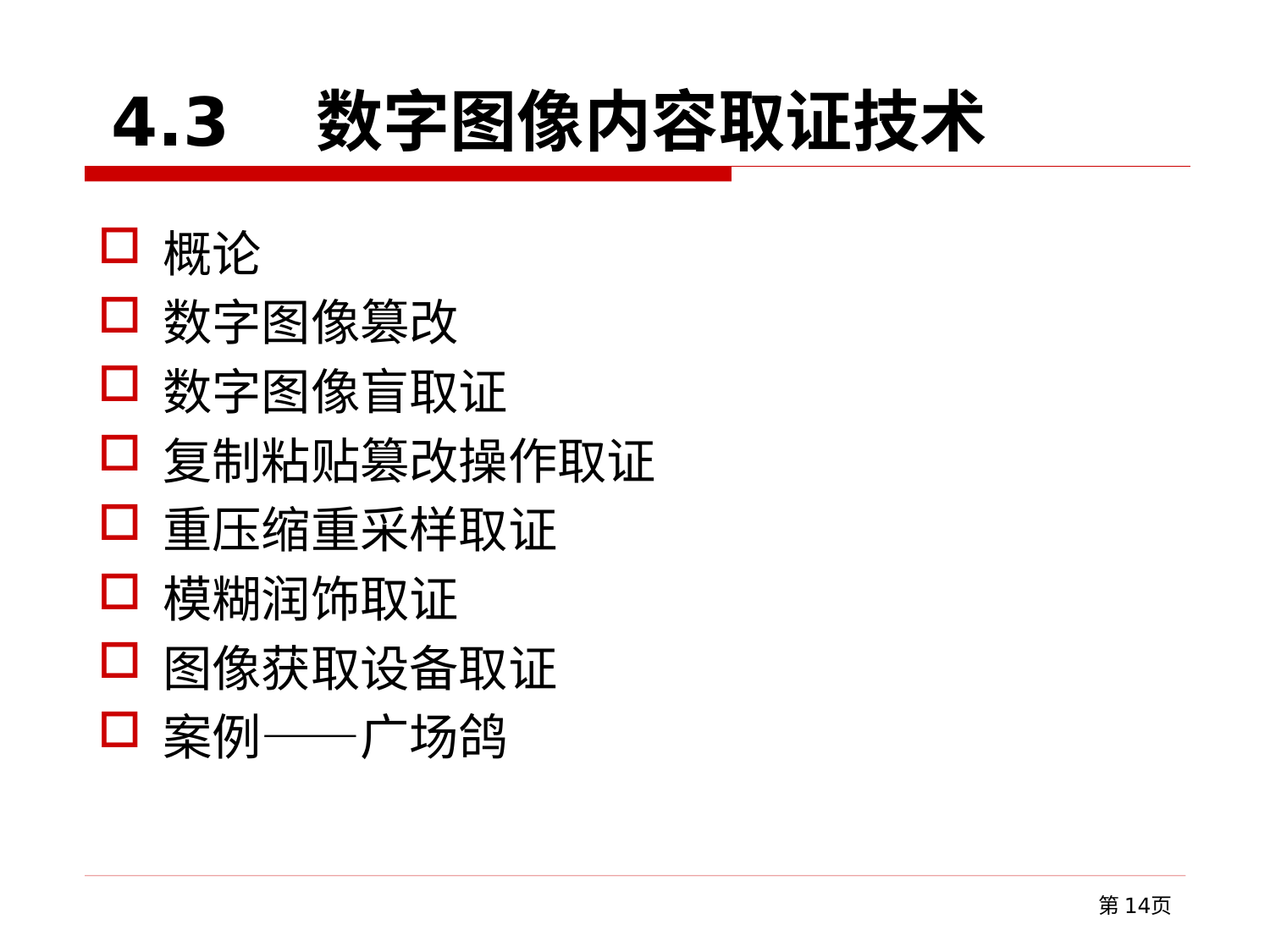

# 4.3   数字图像内容取证技术
概论
数字图像篡改
数字图像盲取证
复制粘贴篡改操作取证
重压缩重采样取证
模糊润饰取证
图像获取设备取证
案例——广场鸽
14